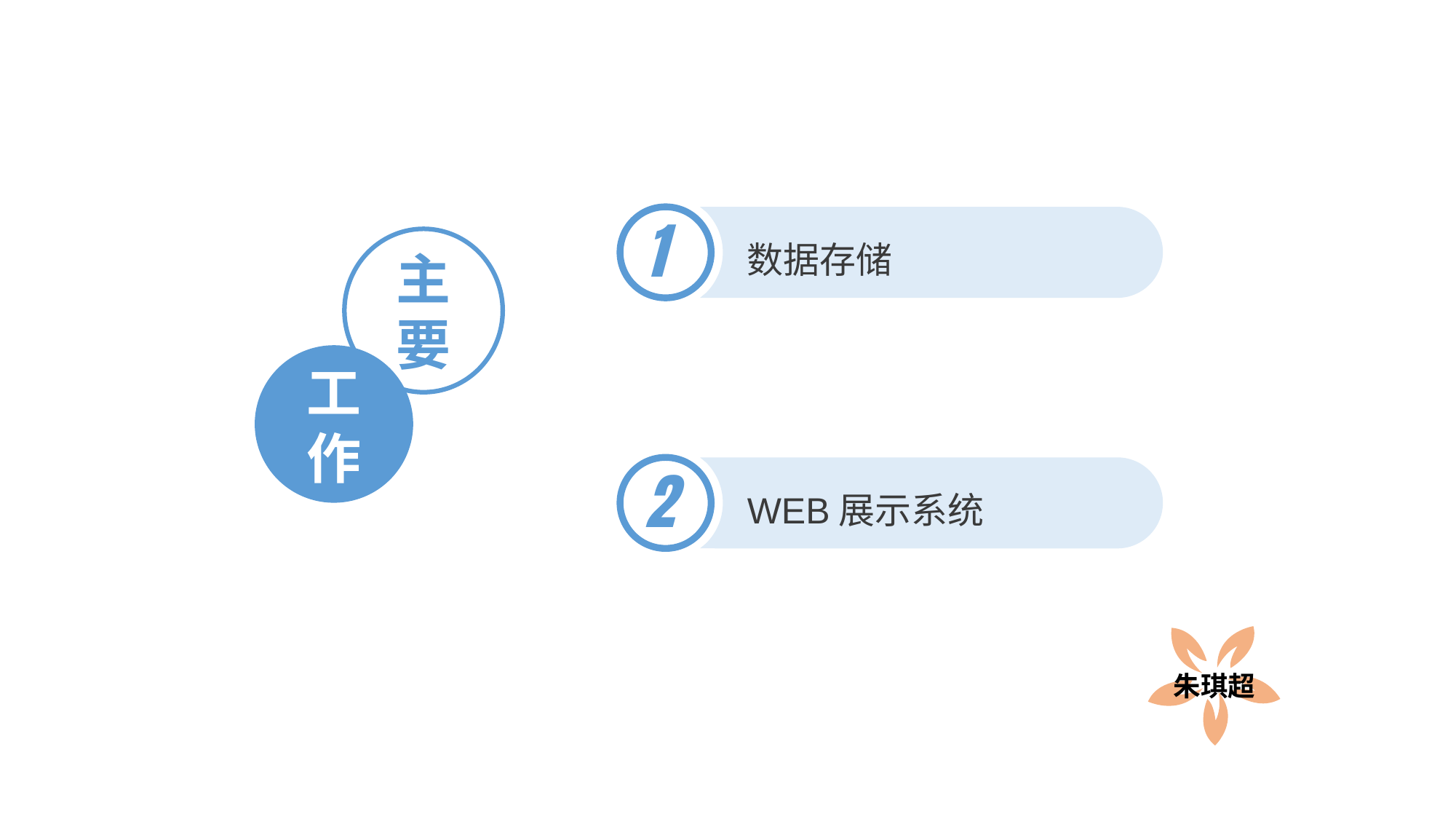

1
数据存储
主要
工作
2
WEB展示系统

朱琪超